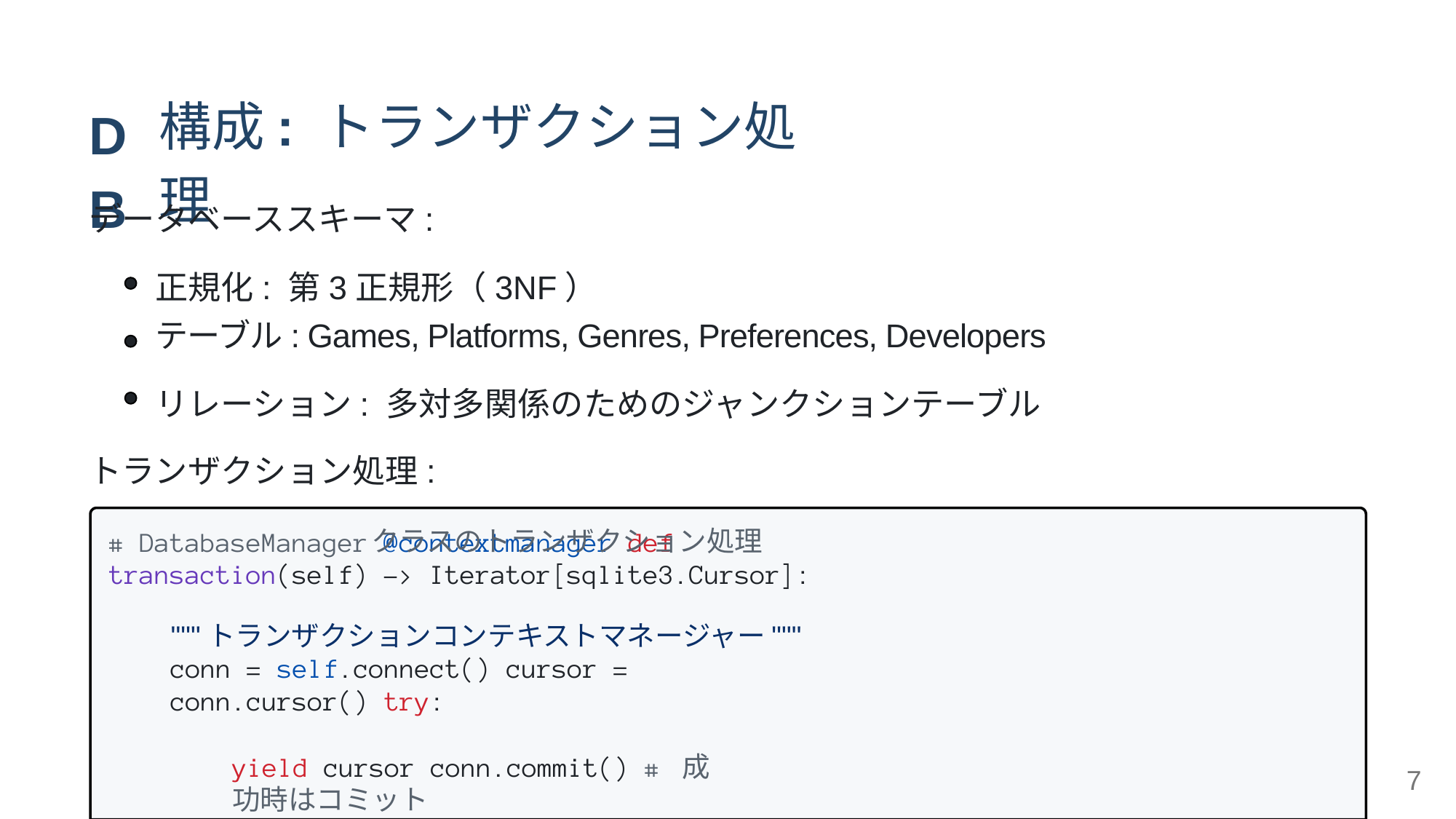

構成: トランザクション処理
DB
データベーススキーマ:
正規化: 第3正規形（3NF）
テーブル: Games, Platforms, Genres, Preferences, Developers
リレーション: 多対多関係のためのジャンクションテーブル

トランザクション処理:

クラスのトランザクション処理
# DatabaseManager @contextmanager def transaction(self) -> Iterator[sqlite3.Cursor]:
"""トランザクションコンテキストマネージャー"""
conn = self.connect() cursor = conn.cursor() try:

yield cursor conn.commit() # 成功時はコミット
7